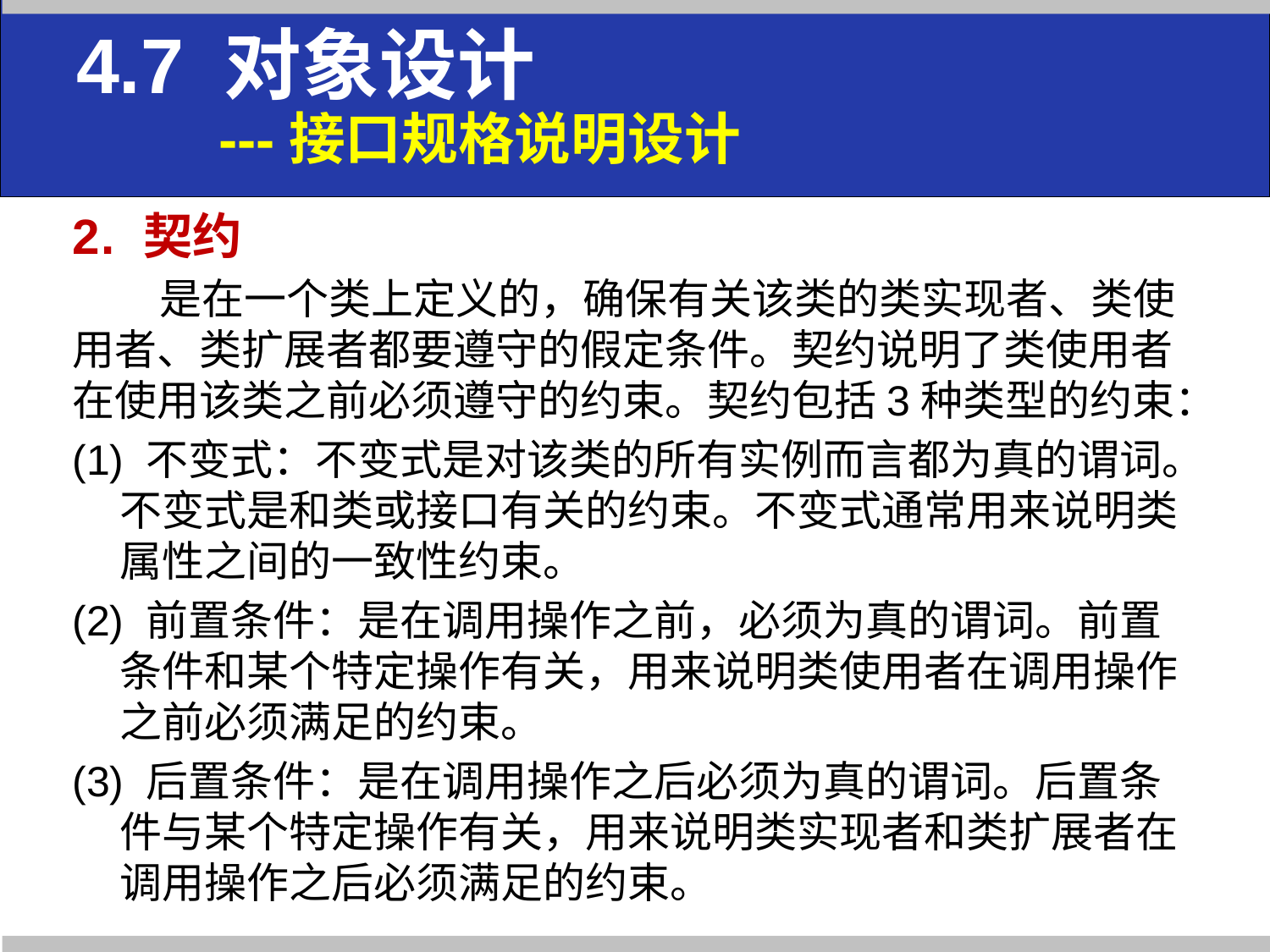

4.7 对象设计
          ---接口规格说明设计
契约
是在一个类上定义的，确保有关该类的类实现者、类使用者、类扩展者都要遵守的假定条件。契约说明了类使用者在使用该类之前必须遵守的约束。契约包括3种类型的约束：
(1) 不变式：不变式是对该类的所有实例而言都为真的谓词。不变式是和类或接口有关的约束。不变式通常用来说明类属性之间的一致性约束。
(2) 前置条件：是在调用操作之前，必须为真的谓词。前置条件和某个特定操作有关，用来说明类使用者在调用操作之前必须满足的约束。
(3) 后置条件：是在调用操作之后必须为真的谓词。后置条件与某个特定操作有关，用来说明类实现者和类扩展者在调用操作之后必须满足的约束。
634